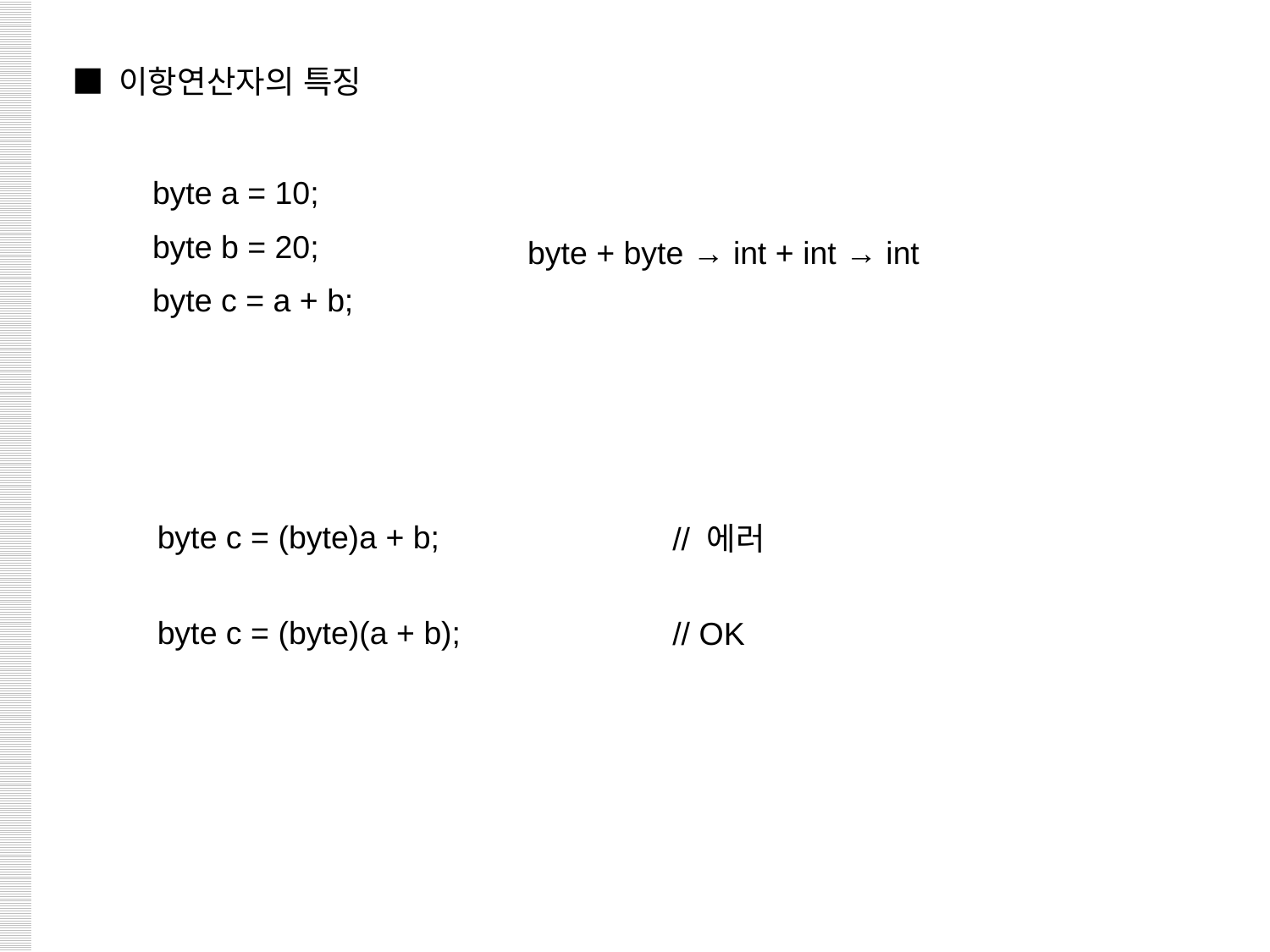

■ 이항연산자의 특징
byte a = 10;
byte b = 20;
byte c = a + b;
byte + byte → int + int → int
byte c = (byte)a + b;
// 에러
byte c = (byte)(a + b);
// OK